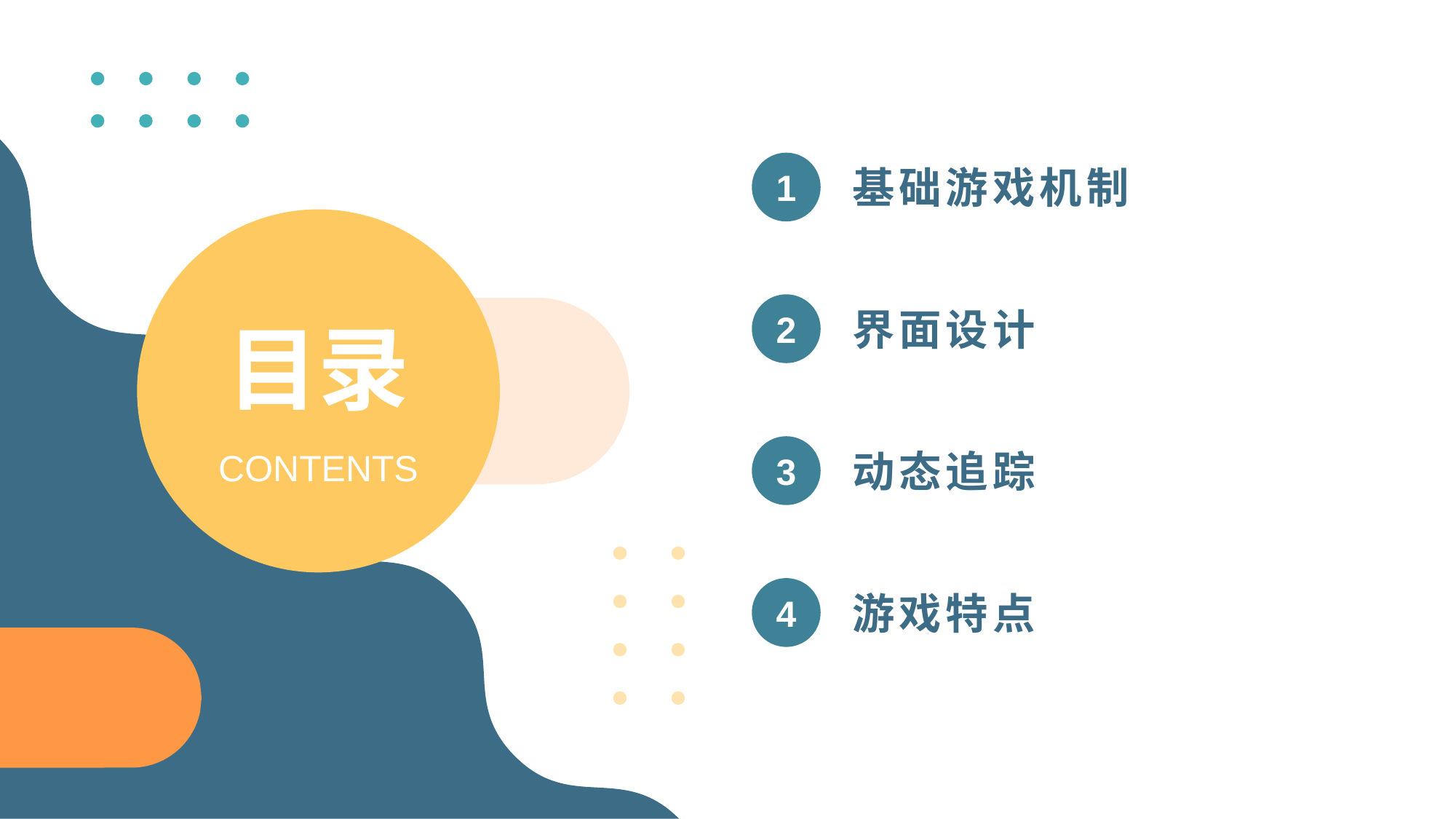

1
基础游戏机制
# 目录
2
界面设计
CONTENTS
3
动态追踪
4
游戏特点